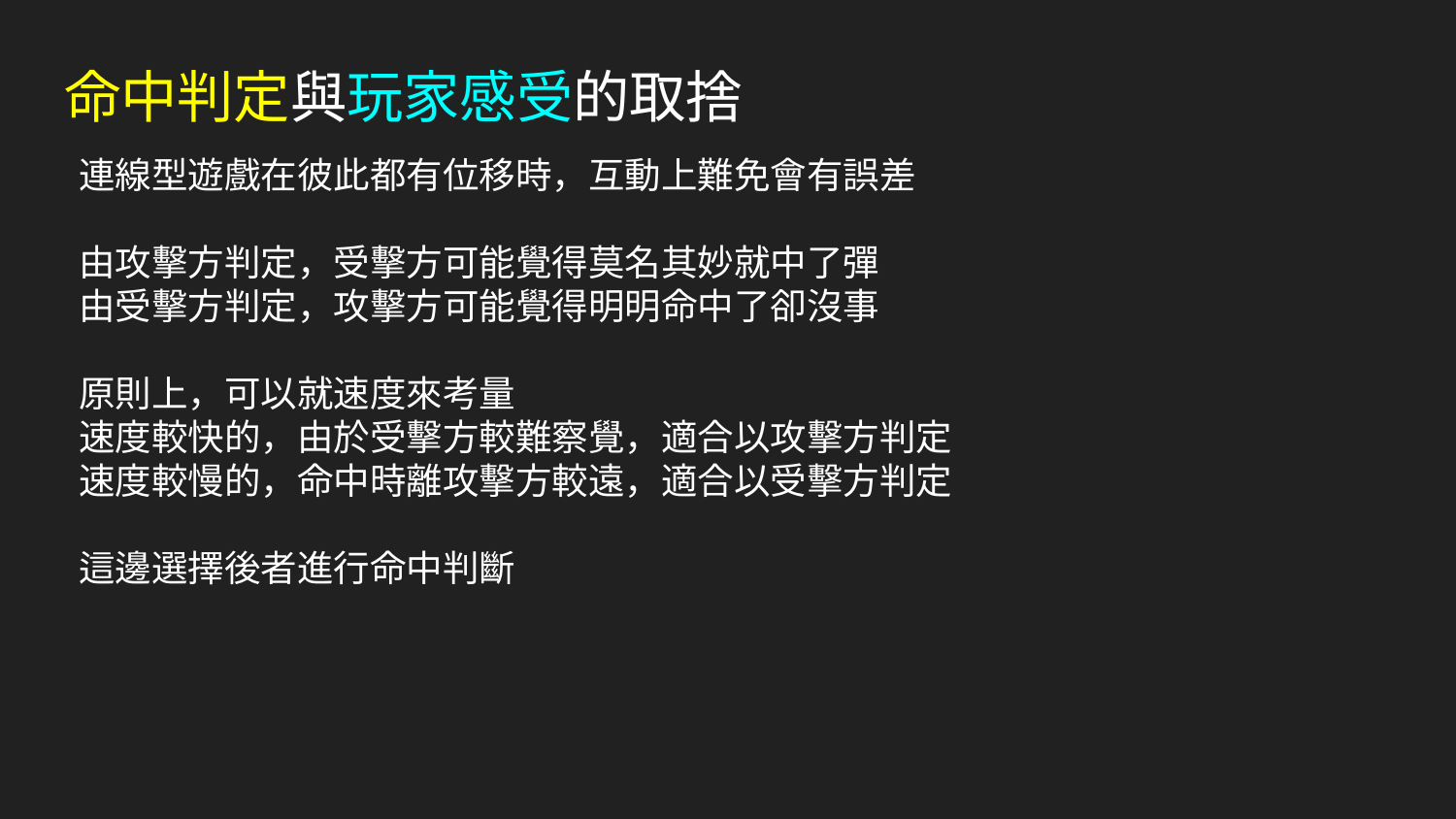

命中判定與玩家感受的取捨
連線型遊戲在彼此都有位移時，互動上難免會有誤差

由攻擊方判定，受擊方可能覺得莫名其妙就中了彈
由受擊方判定，攻擊方可能覺得明明命中了卻沒事

原則上，可以就速度來考量
速度較快的，由於受擊方較難察覺，適合以攻擊方判定
速度較慢的，命中時離攻擊方較遠，適合以受擊方判定

這邊選擇後者進行命中判斷